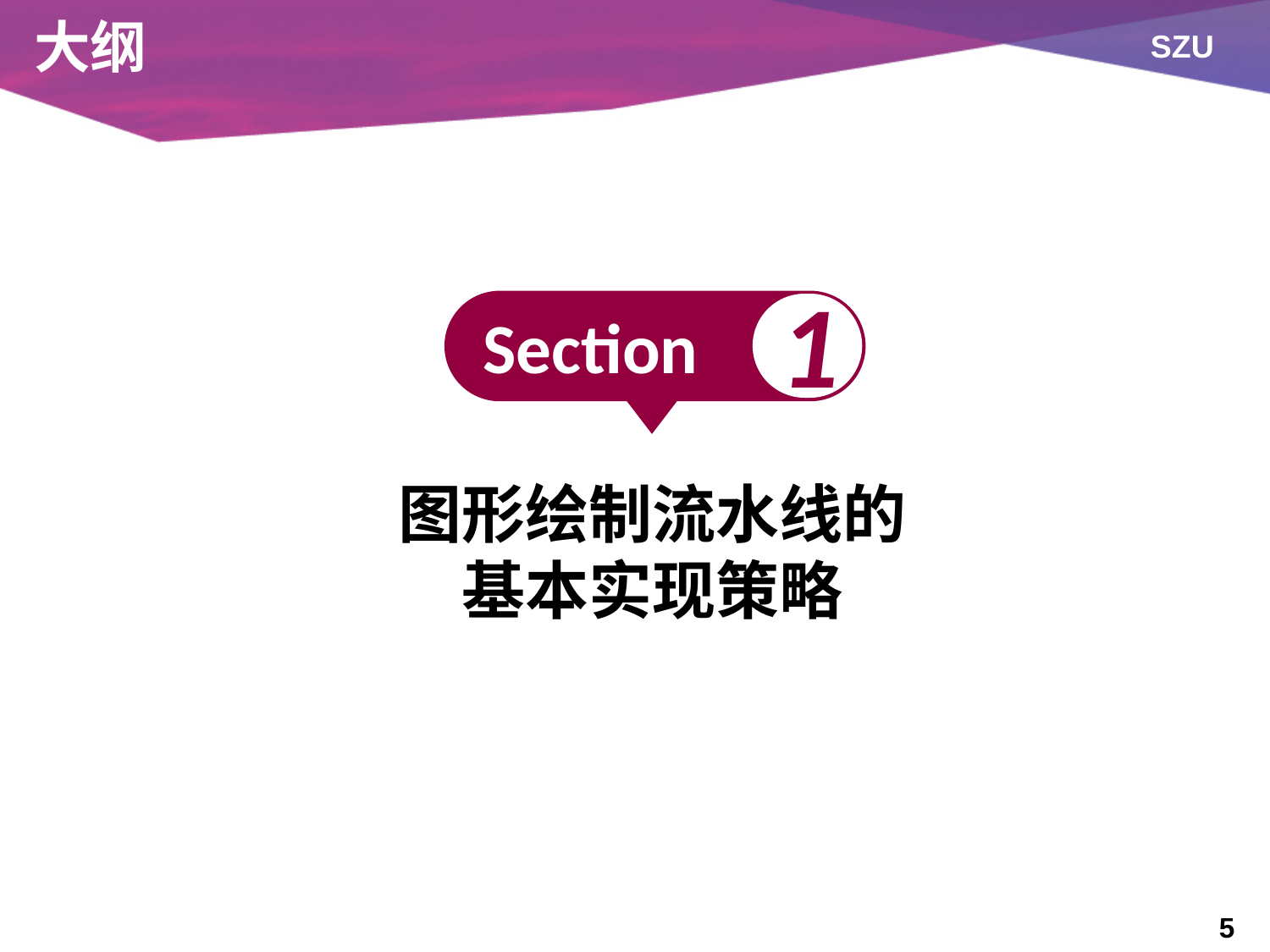

# 大纲
1

Section

图形绘制流水线的
基本实现策略
5